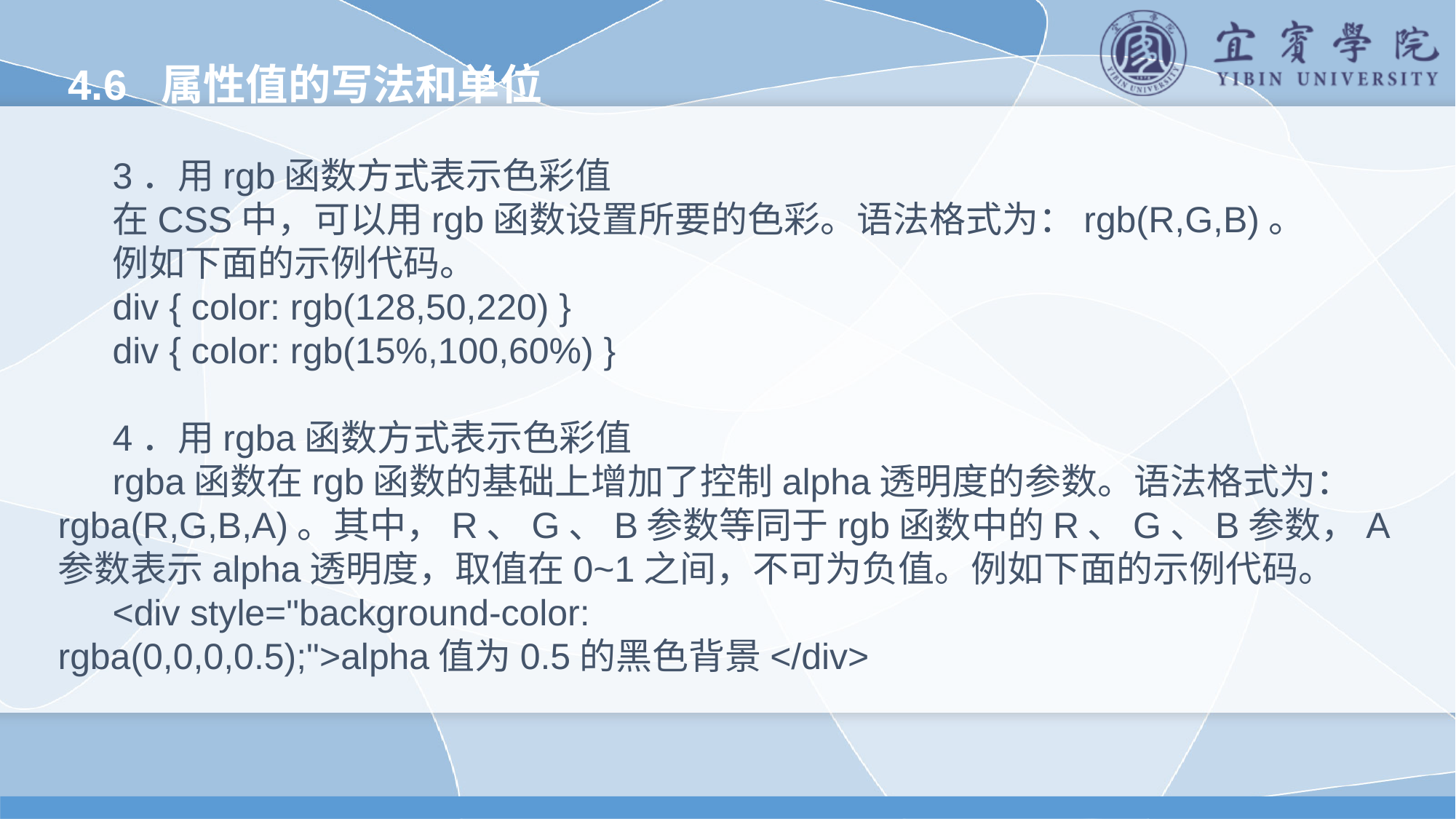

4.6  属性值的写法和单位
3．用rgb函数方式表示色彩值
在CSS中，可以用rgb函数设置所要的色彩。语法格式为：rgb(R,G,B)。
例如下面的示例代码。
div { color: rgb(128,50,220) }
div { color: rgb(15%,100,60%) }

4．用rgba函数方式表示色彩值
rgba函数在rgb函数的基础上增加了控制alpha透明度的参数。语法格式为：rgba(R,G,B,A)。其中，R、G、B参数等同于rgb函数中的R、G、B参数，A参数表示alpha透明度，取值在0~1之间，不可为负值。例如下面的示例代码。
<div style="background-color: rgba(0,0,0,0.5);">alpha值为0.5的黑色背景</div>